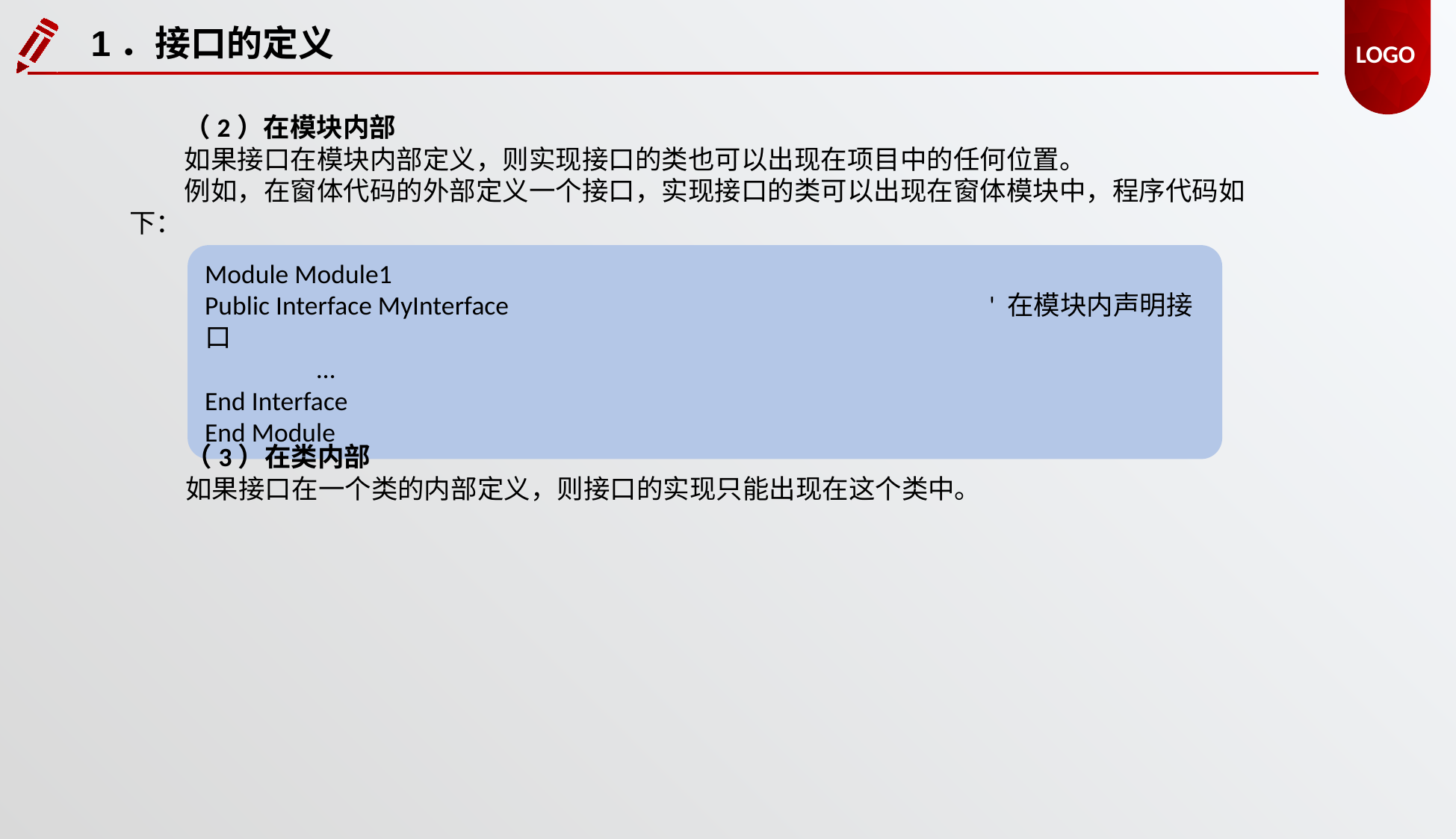

1．接口的定义
（2）在模块内部
如果接口在模块内部定义，则实现接口的类也可以出现在项目中的任何位置。
例如，在窗体代码的外部定义一个接口，实现接口的类可以出现在窗体模块中，程序代码如下：
Module Module1
Public Interface MyInterface					' 在模块内声明接口
   	…
End Interface
End Module
（3）在类内部
如果接口在一个类的内部定义，则接口的实现只能出现在这个类中。